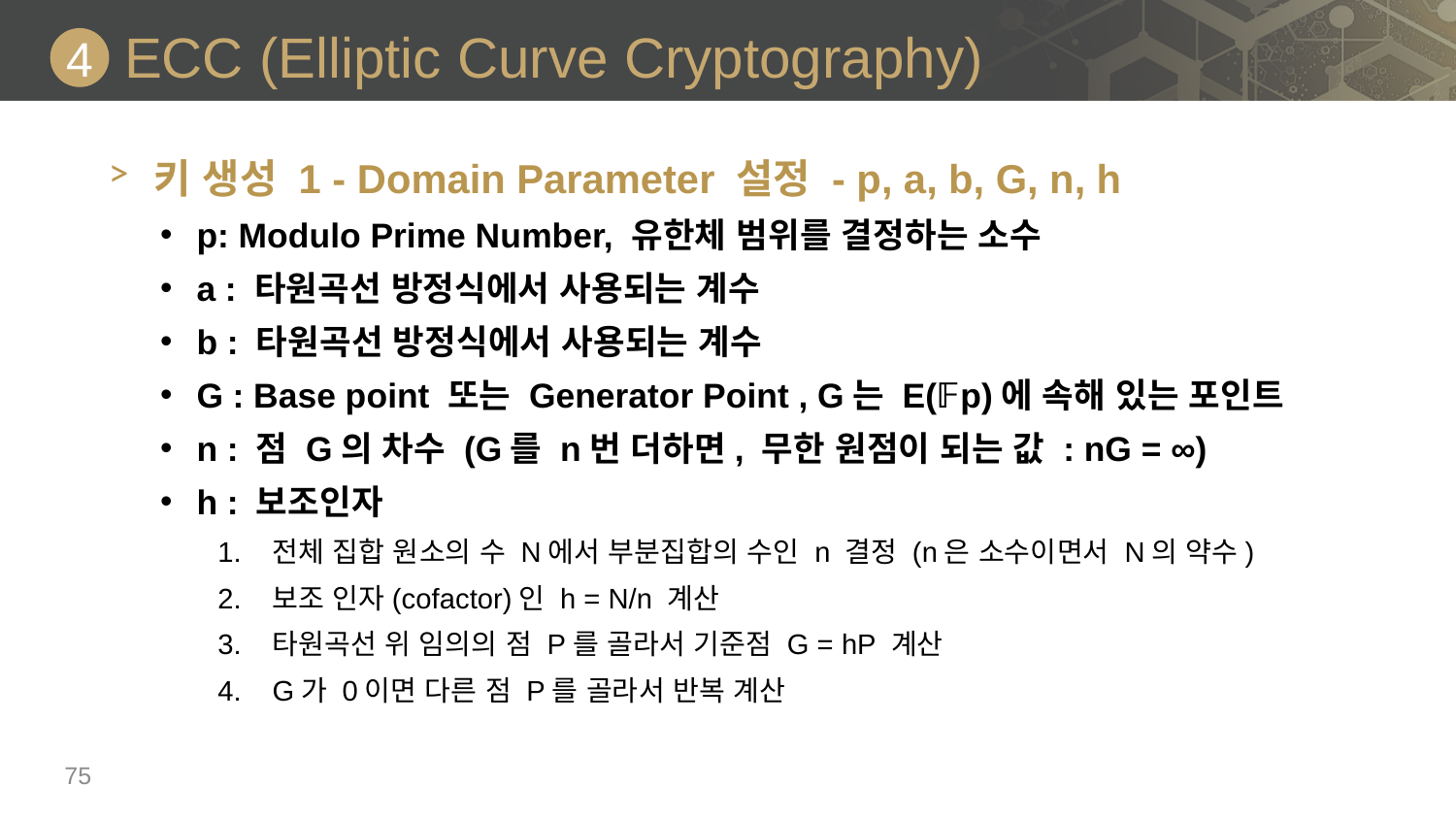

# ECC (Elliptic Curve Cryptography)
4
키 생성 1 - Domain Parameter 설정 - p, a, b, G, n, h
p: Modulo Prime Number, 유한체 범위를 결정하는 소수
a : 타원곡선 방정식에서 사용되는 계수
b : 타원곡선 방정식에서 사용되는 계수
G : Base point 또는 Generator Point , G는 E(𝔽p)에 속해 있는 포인트
n : 점 G의 차수 (G를 n번 더하면, 무한 원점이 되는 값 : nG = ∞)
h : 보조인자
전체 집합 원소의 수 N에서 부분집합의 수인 n 결정 (n은 소수이면서 N의 약수)
보조 인자(cofactor)인 h = N/n 계산
타원곡선 위 임의의 점 P를 골라서 기준점 G = hP 계산
G가 0이면 다른 점 P를 골라서 반복 계산
75